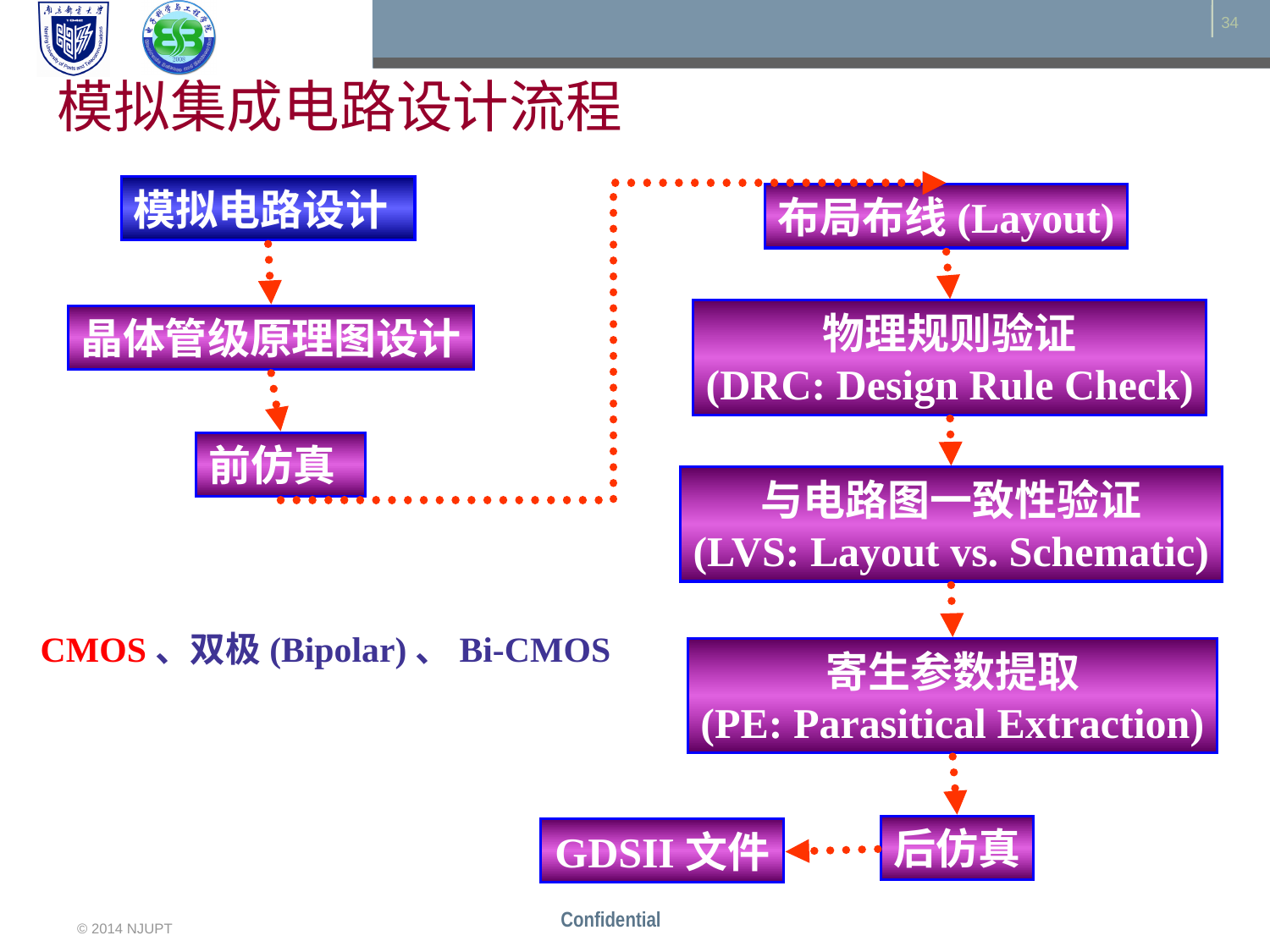

# 模拟集成电路设计流程
模拟电路设计
布局布线(Layout)
物理规则验证
(DRC: Design Rule Check)
晶体管级原理图设计
前仿真
与电路图一致性验证
(LVS: Layout vs. Schematic)
CMOS、双极(Bipolar)、Bi-CMOS
寄生参数提取
(PE: Parasitical Extraction)
后仿真
GDSII文件